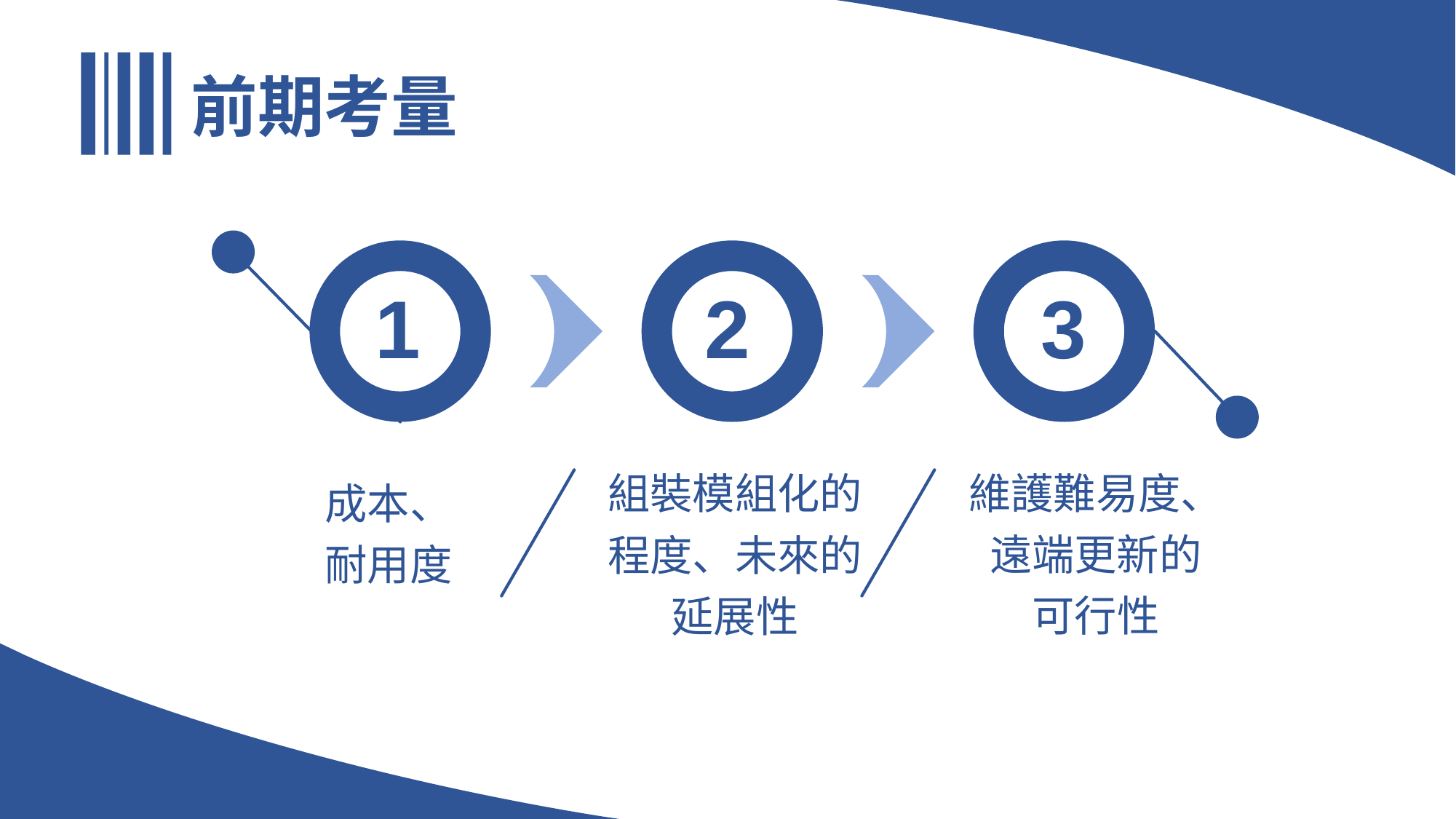

前期考量

| 1 |
| --- |
| 2 |
| --- |
| 3 |
| --- |

| 成本、 耐用度 |
| --- |
| 維護難易度、遠端更新的 可行性 |
| --- |
| 組裝模組化的程度、未來的延展性 |
| --- |